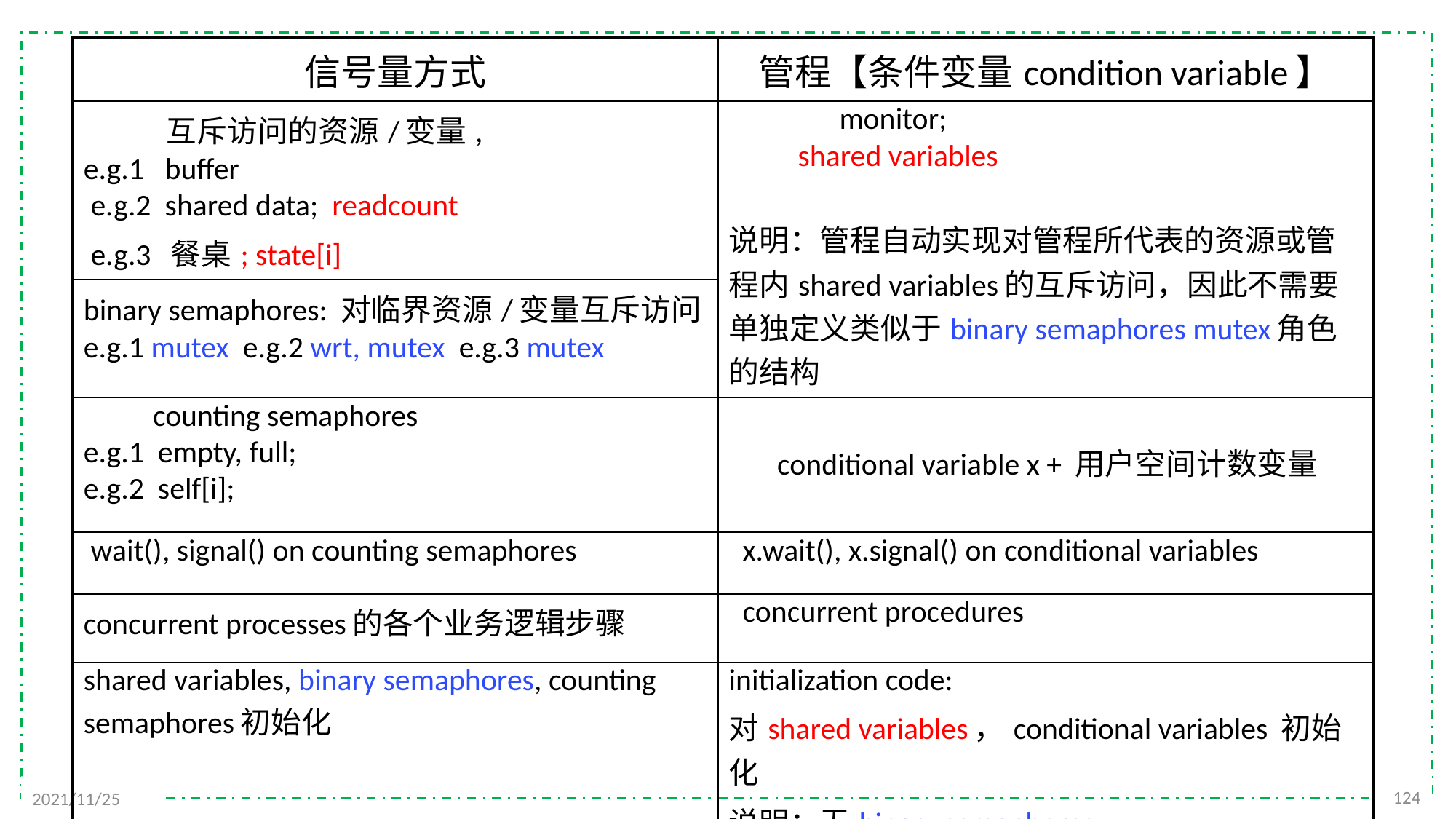

| 信号量方式 | 管程【条件变量condition variable】 |
| --- | --- |
| 互斥访问的资源/变量, e.g.1 buffer e.g.2 shared data; readcount e.g.3 餐桌; state[i] | monitor; shared variables 说明：管程自动实现对管程所代表的资源或管程内shared variables的互斥访问，因此不需要单独定义类似于binary semaphores mutex角色的结构 |
| binary semaphores: 对临界资源/变量互斥访问 e.g.1 mutex e.g.2 wrt, mutex e.g.3 mutex |  |
| counting semaphores e.g.1 empty, full; e.g.2 self[i]; | conditional variable x + 用户空间计数变量 |
| wait(), signal() on counting semaphores | x.wait(), x.signal() on conditional variables |
| concurrent processes的各个业务逻辑步骤 | concurrent procedures |
| shared variables, binary semaphores, counting semaphores初始化 | initialization code: 对shared variables，conditional variables 初始化 说明：无binary semaphores |
124
2021/11/25